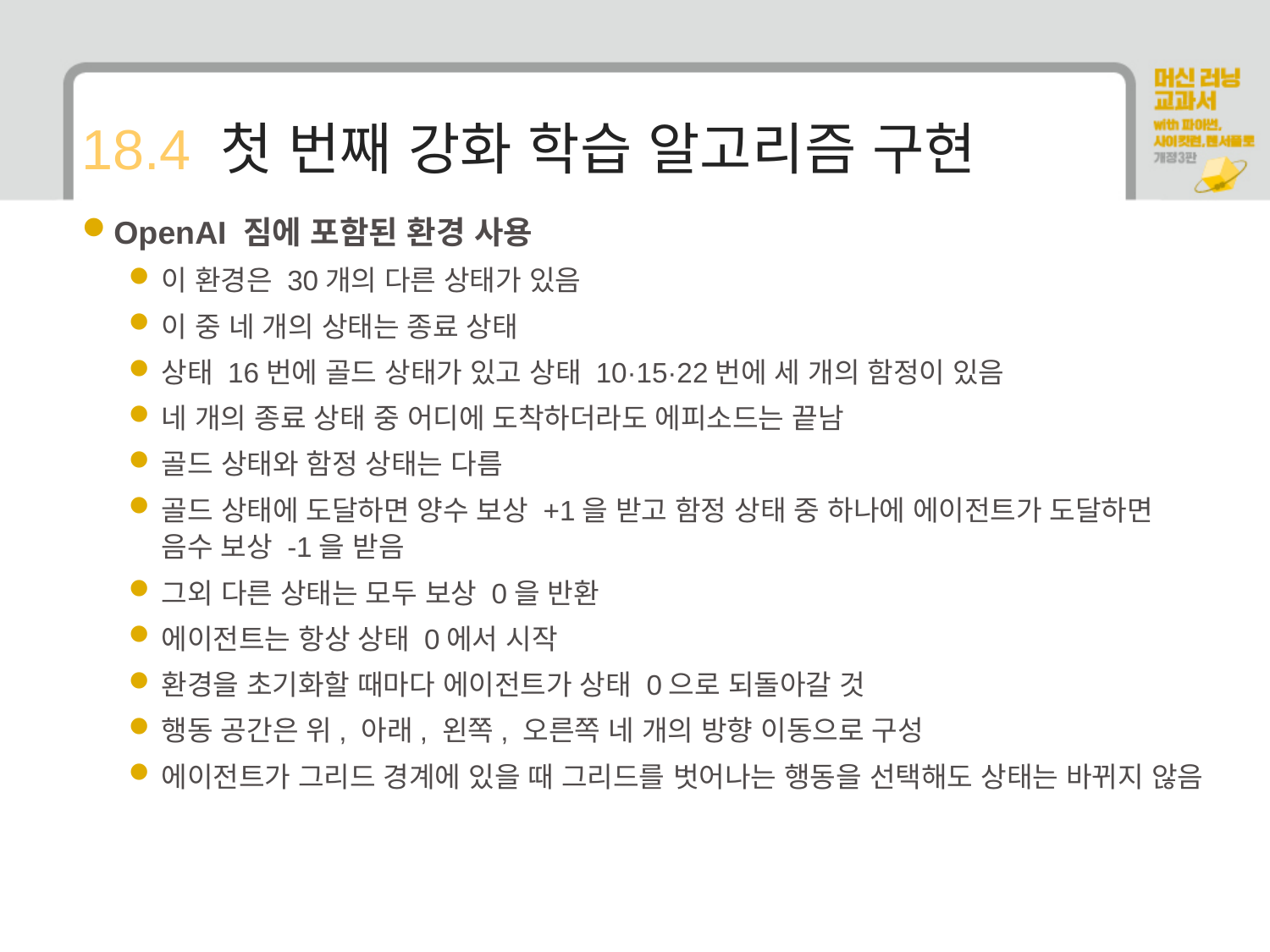

# 18.4 첫 번째 강화 학습 알고리즘 구현
OpenAI 짐에 포함된 환경 사용
이 환경은 30개의 다른 상태가 있음
이 중 네 개의 상태는 종료 상태
상태 16번에 골드 상태가 있고 상태 10·15·22번에 세 개의 함정이 있음
네 개의 종료 상태 중 어디에 도착하더라도 에피소드는 끝남
골드 상태와 함정 상태는 다름
골드 상태에 도달하면 양수 보상 +1을 받고 함정 상태 중 하나에 에이전트가 도달하면 음수 보상 -1을 받음
그외 다른 상태는 모두 보상 0을 반환
에이전트는 항상 상태 0에서 시작
환경을 초기화할 때마다 에이전트가 상태 0으로 되돌아갈 것
행동 공간은 위, 아래, 왼쪽, 오른쪽 네 개의 방향 이동으로 구성
에이전트가 그리드 경계에 있을 때 그리드를 벗어나는 행동을 선택해도 상태는 바뀌지 않음